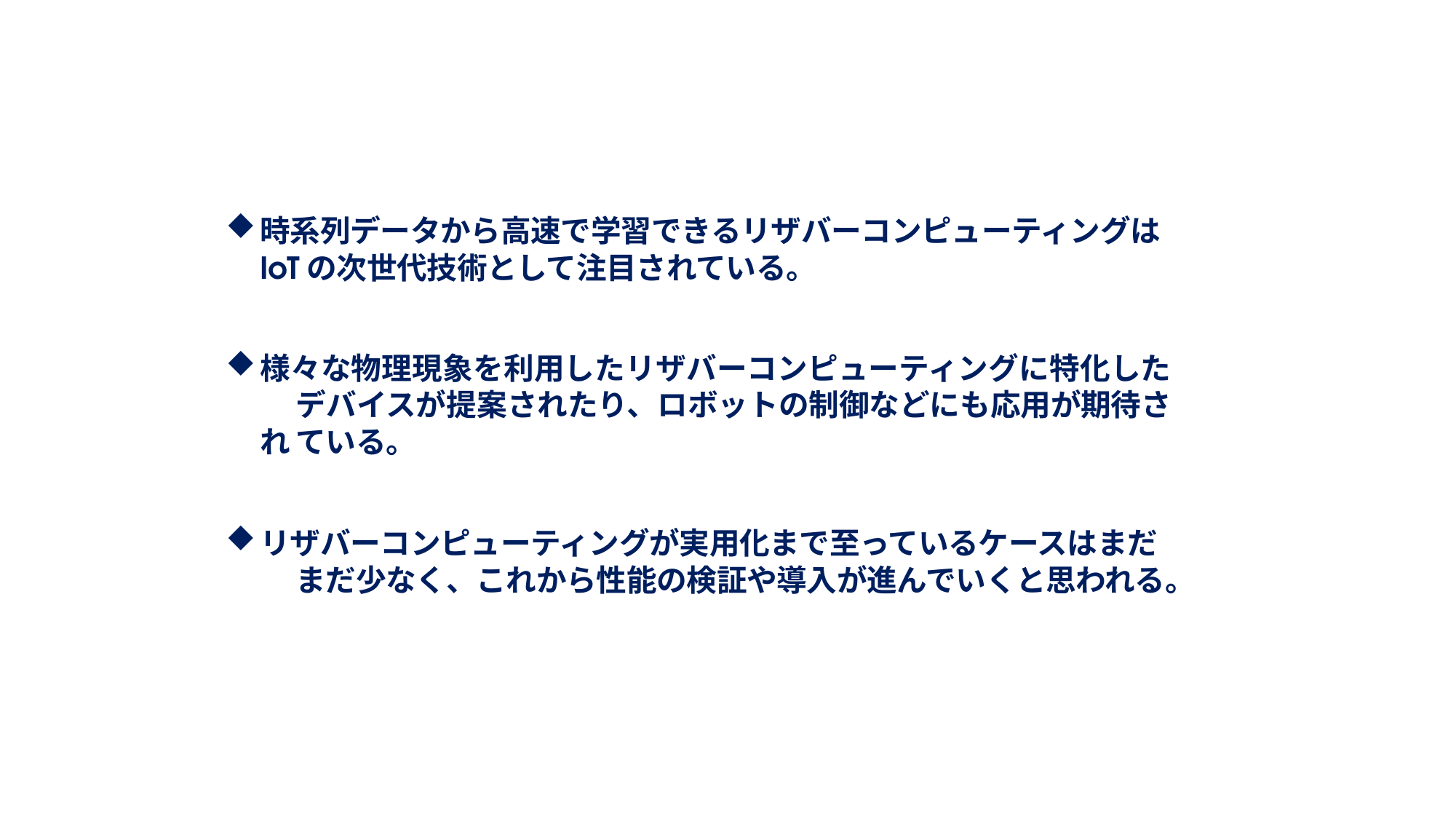

時系列データから高速で学習できるリザバーコンピューティングは
IoTの次世代技術として注目されている。
様々な物理現象を利用したリザバーコンピューティングに特化した	デバイスが提案されたり、ロボットの制御などにも応用が期待され	ている。
リザバーコンピューティングが実用化まで至っているケースはまだ	まだ少なく、これから性能の検証や導入が進んでいくと思われる。